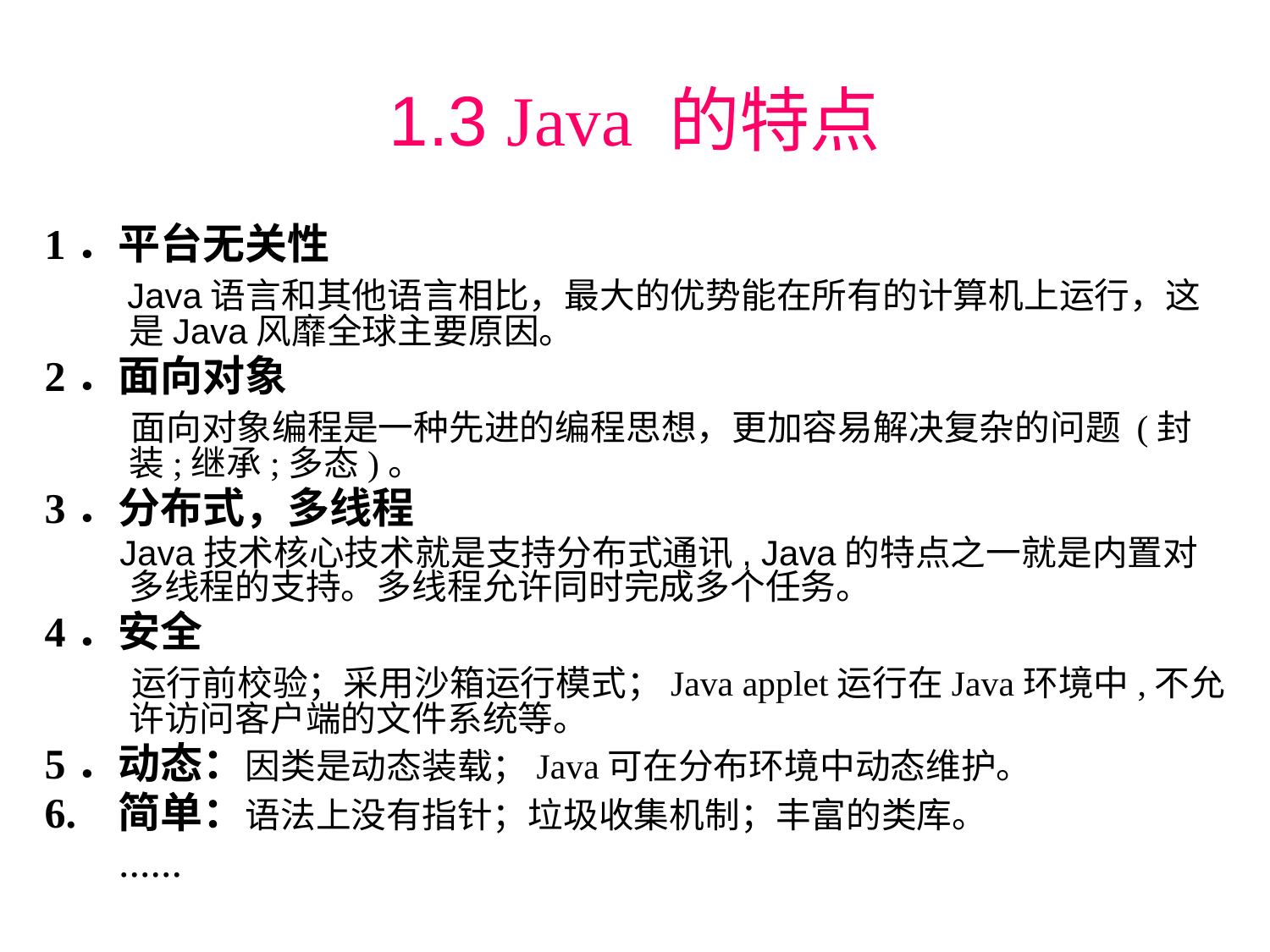

# 1.3 Java 的特点
1．平台无关性
       Java语言和其他语言相比，最大的优势能在所有的计算机上运行，这是Java风靡全球主要原因。
2．面向对象
        面向对象编程是一种先进的编程思想，更加容易解决复杂的问题 (封装;继承;多态)。
3．分布式，多线程
        Java技术核心技术就是支持分布式通讯, Java的特点之一就是内置对多线程的支持。多线程允许同时完成多个任务。
4．安全
        运行前校验；采用沙箱运行模式；Java applet运行在Java环境中,不允许访问客户端的文件系统等。
5．动态：因类是动态装载；Java可在分布环境中动态维护。
6.   简单：语法上没有指针；垃圾收集机制；丰富的类库。
       ......